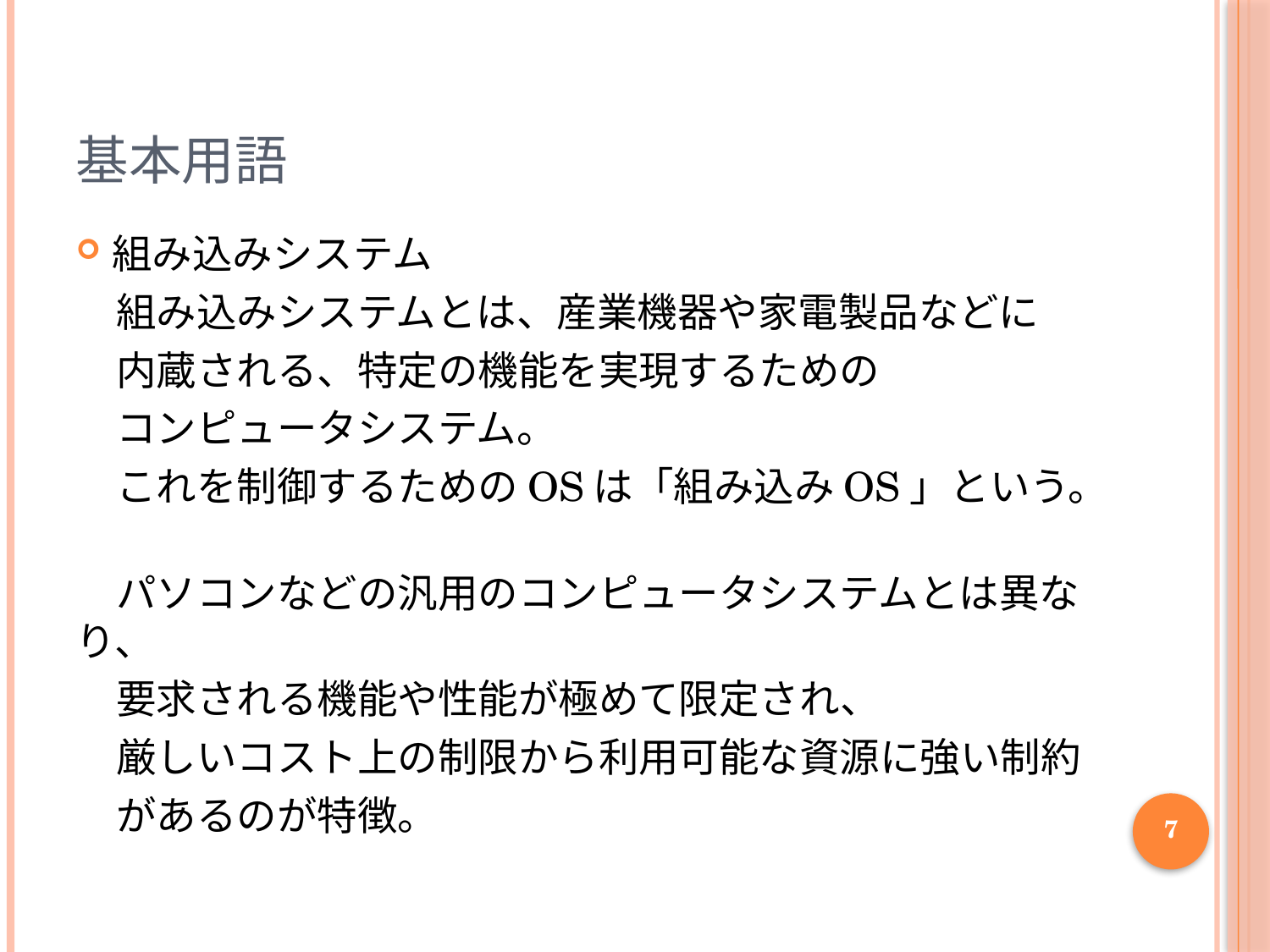

# 基本用語
組み込みシステム
　組み込みシステムとは、産業機器や家電製品などに
　内蔵される、特定の機能を実現するための
　コンピュータシステム。
　これを制御するためのOSは「組み込みOS」という。
　パソコンなどの汎用のコンピュータシステムとは異なり、
　要求される機能や性能が極めて限定され、
　厳しいコスト上の制限から利用可能な資源に強い制約
　があるのが特徴。

7